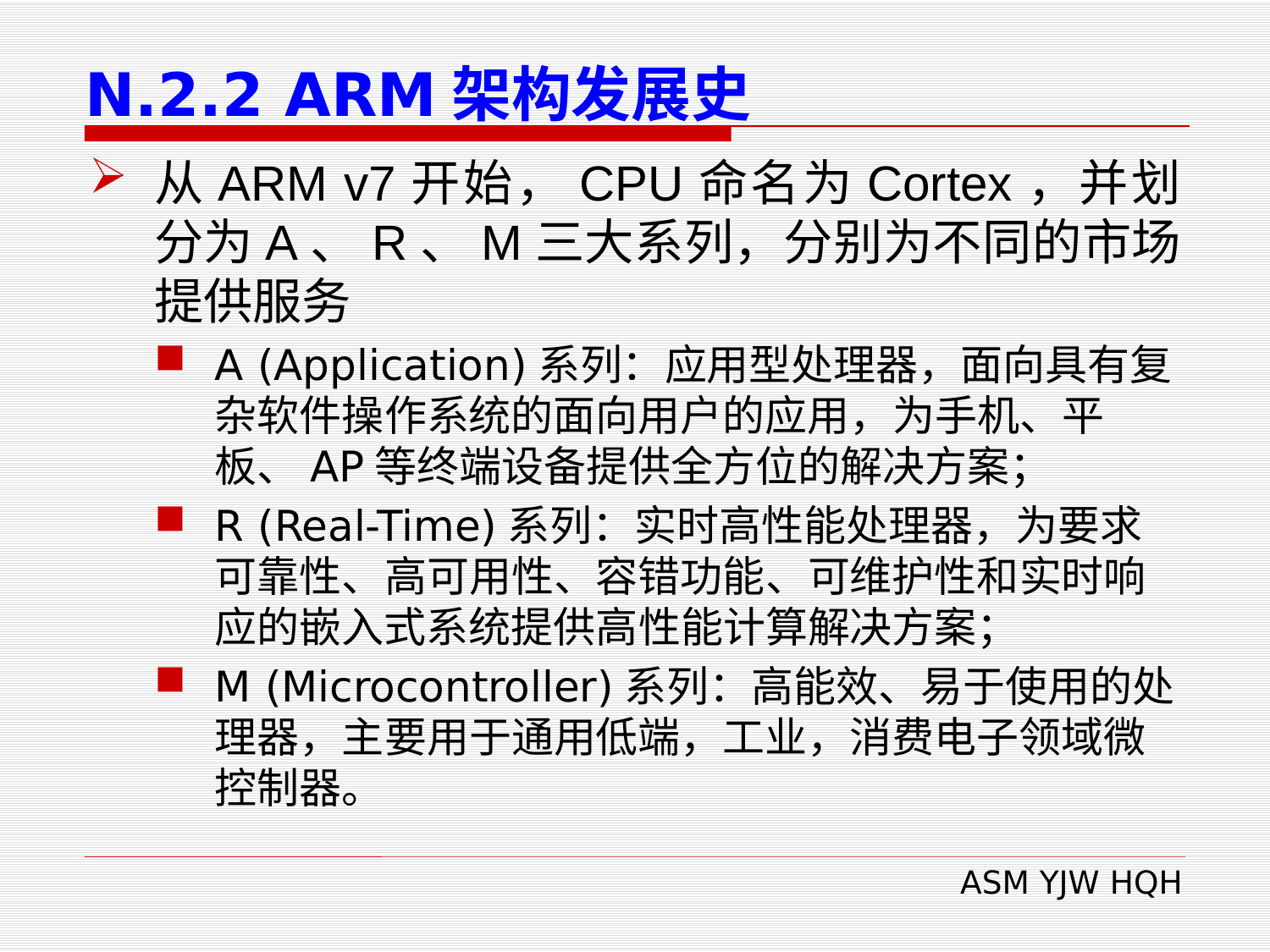

# N.2.2 ARM架构发展史
从ARM v7开始，CPU命名为Cortex，并划分为A、R、M三大系列，分别为不同的市场提供服务
A (Application)系列：应用型处理器，面向具有复杂软件操作系统的面向用户的应用，为手机、平板、AP等终端设备提供全方位的解决方案；
R (Real-Time)系列：实时高性能处理器，为要求可靠性、高可用性、容错功能、可维护性和实时响应的嵌入式系统提供高性能计算解决方案；
M (Microcontroller)系列：高能效、易于使用的处理器，主要用于通用低端，工业，消费电子领域微控制器。